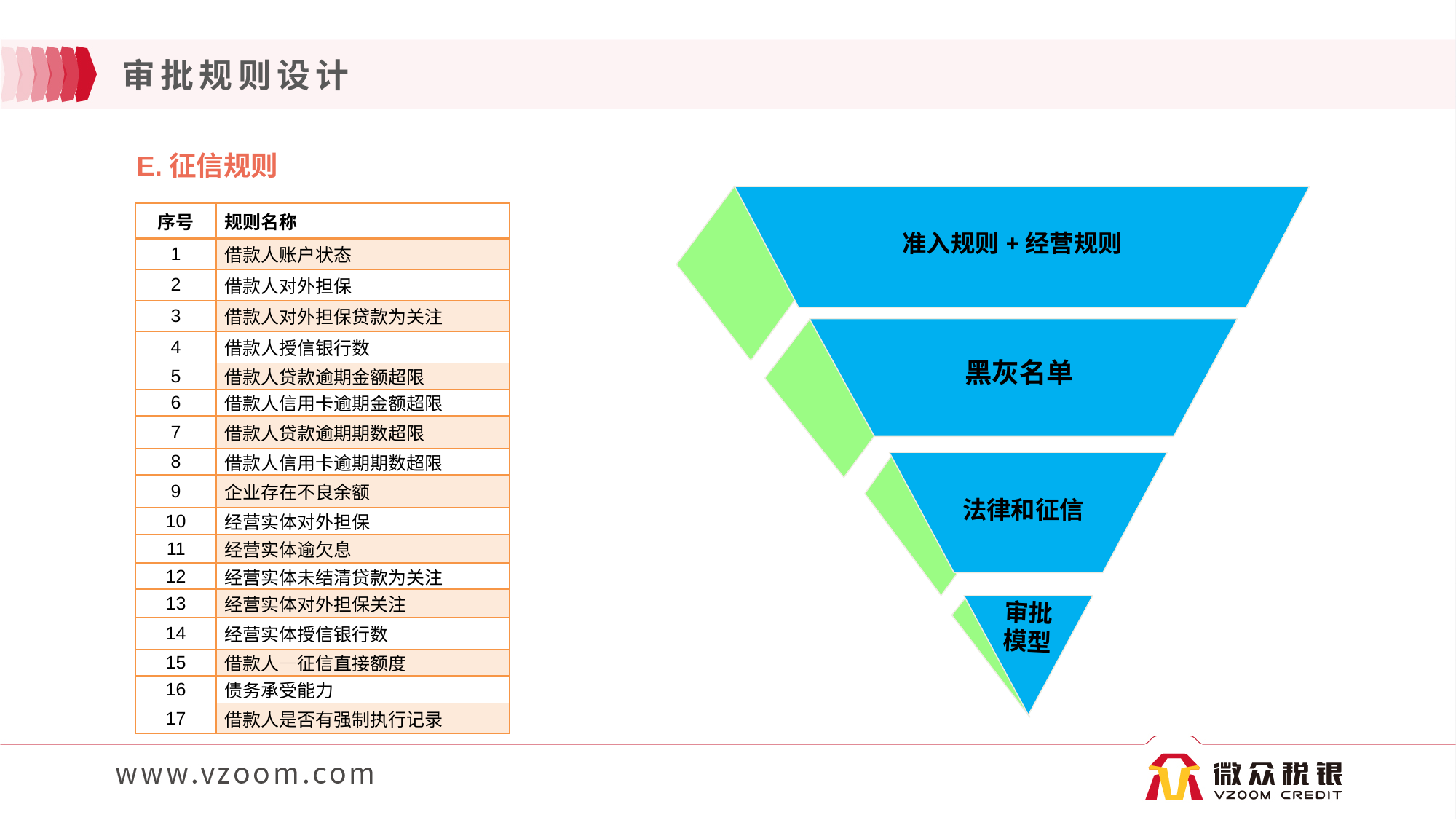

# 审批规则设计
E.征信规则

准入规则+经营规则

黑灰名单

法律和征信
审批模型

| 序号 | 规则名称 |
| --- | --- |
| 1 | 借款人账户状态 |
| 2 | 借款人对外担保 |
| 3 | 借款人对外担保贷款为关注 |
| 4 | 借款人授信银行数 |
| 5 | 借款人贷款逾期金额超限 |
| 6 | 借款人信用卡逾期金额超限 |
| 7 | 借款人贷款逾期期数超限 |
| 8 | 借款人信用卡逾期期数超限 |
| 9 | 企业存在不良余额 |
| 10 | 经营实体对外担保 |
| 11 | 经营实体逾欠息 |
| 12 | 经营实体未结清贷款为关注 |
| 13 | 经营实体对外担保关注 |
| 14 | 经营实体授信银行数 |
| 15 | 借款人—征信直接额度 |
| 16 | 债务承受能力 |
| 17 | 借款人是否有强制执行记录 |